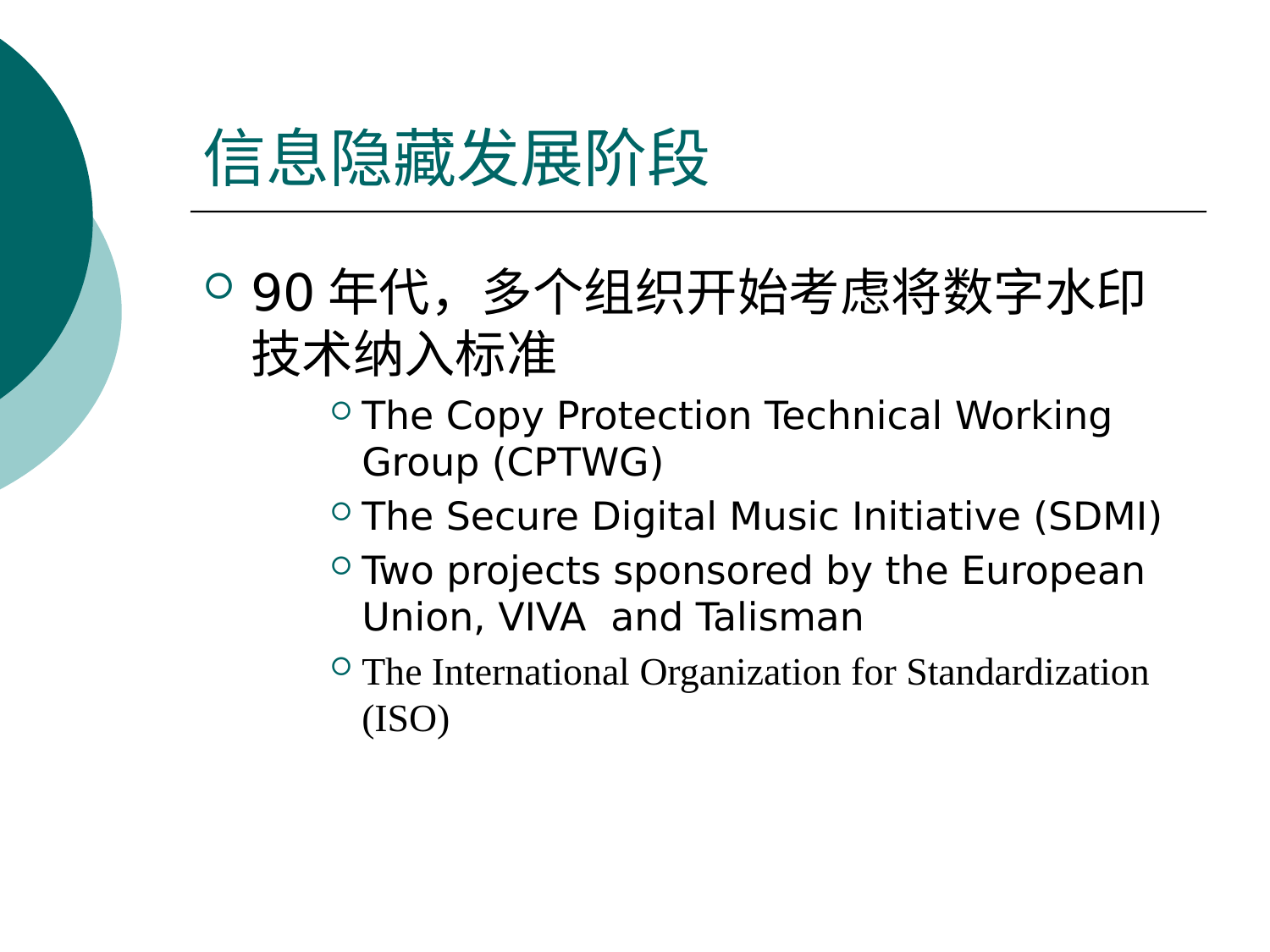

# 信息隐藏发展阶段
90年代，多个组织开始考虑将数字水印技术纳入标准
The Copy Protection Technical Working Group (CPTWG)
The Secure Digital Music Initiative (SDMI)
Two projects sponsored by the European Union, VIVA  and Talisman
The International Organization for Standardization (ISO)